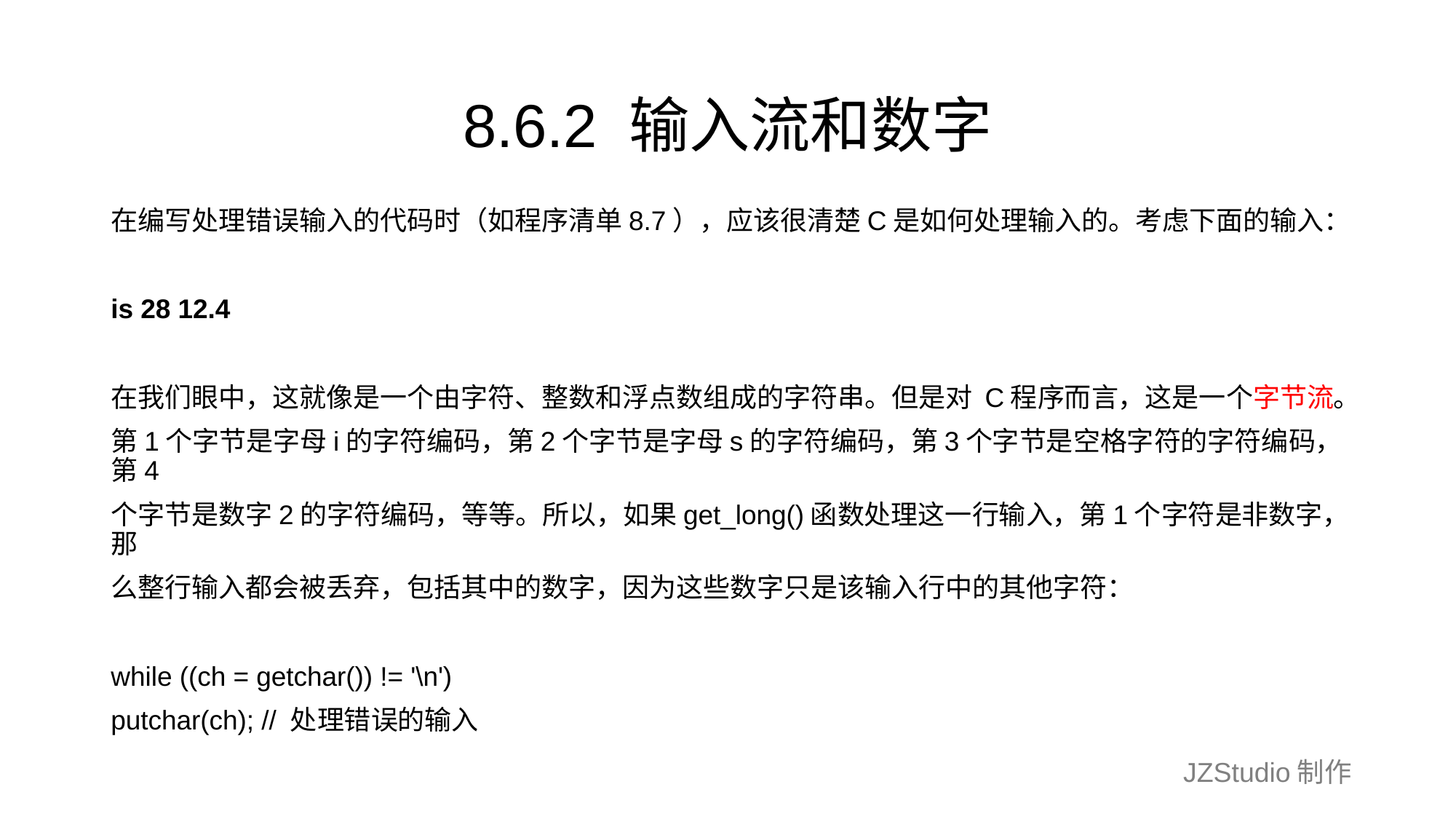

# 8.6.2 输入流和数字
在编写处理错误输入的代码时（如程序清单8.7），应该很清楚C是如何处理输入的。考虑下面的输入：

is 28 12.4

在我们眼中，这就像是一个由字符、整数和浮点数组成的字符串。但是对 C程序而言，这是一个字节流。
第1个字节是字母i的字符编码，第2个字节是字母s的字符编码，第3个字节是空格字符的字符编码，第4
个字节是数字2的字符编码，等等。所以，如果get_long()函数处理这一行输入，第1个字符是非数字，那
么整行输入都会被丢弃，包括其中的数字，因为这些数字只是该输入行中的其他字符：

while ((ch = getchar()) != '\n')
putchar(ch); // 处理错误的输入